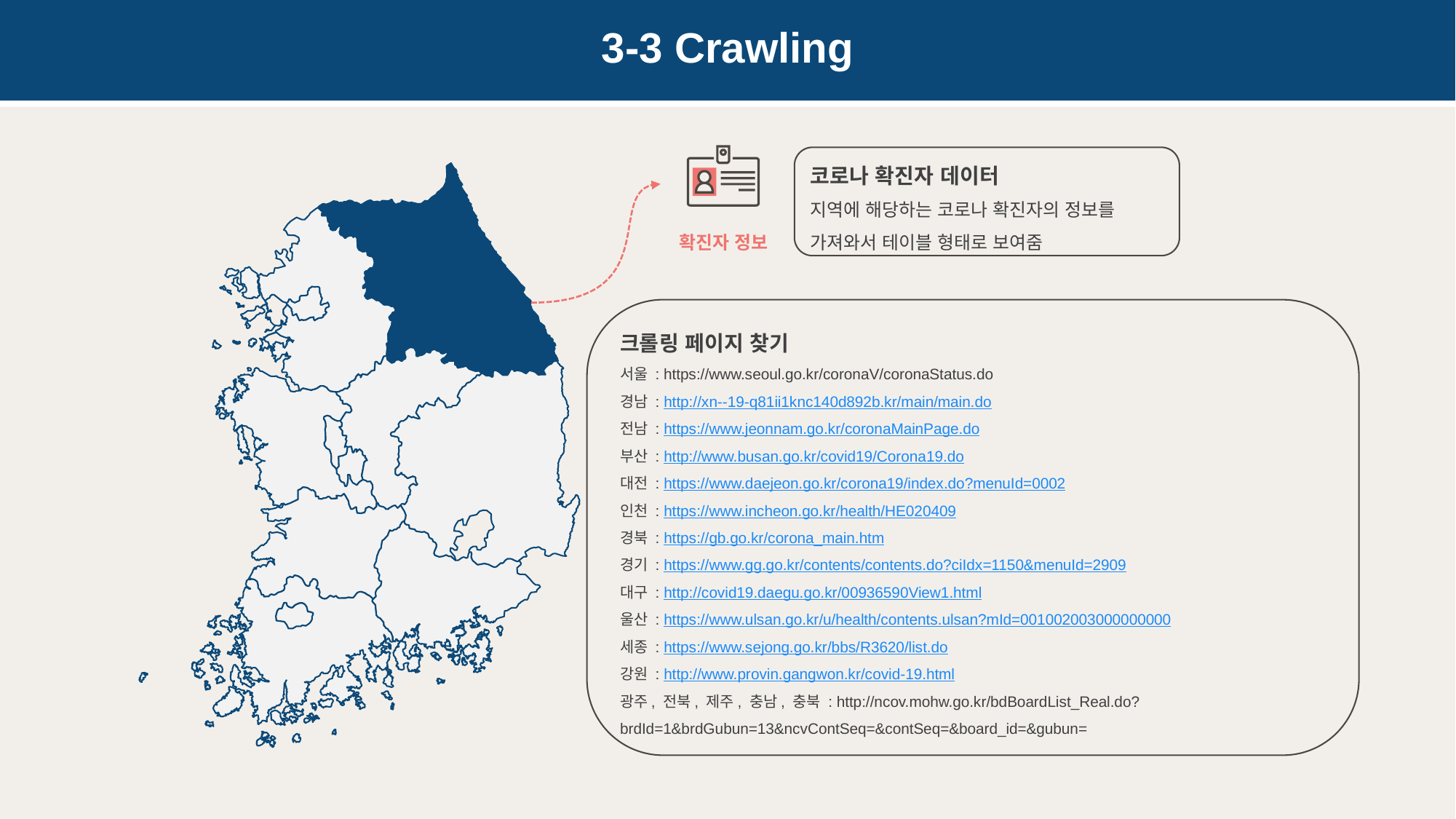

3-3 Crawling

코로나 확진자 데이터
지역에 해당하는 코로나 확진자의 정보를 가져와서 테이블 형태로 보여줌

확진자 정보

크롤링 페이지 찾기
서울 : https://www.seoul.go.kr/coronaV/coronaStatus.do
경남 : http://xn--19-q81ii1knc140d892b.kr/main/main.do
전남 : https://www.jeonnam.go.kr/coronaMainPage.do
부산 : http://www.busan.go.kr/covid19/Corona19.do
대전 : https://www.daejeon.go.kr/corona19/index.do?menuId=0002
인천 : https://www.incheon.go.kr/health/HE020409
경북 : https://gb.go.kr/corona_main.htm
경기 : https://www.gg.go.kr/contents/contents.do?ciIdx=1150&menuId=2909
대구 : http://covid19.daegu.go.kr/00936590View1.html
울산 : https://www.ulsan.go.kr/u/health/contents.ulsan?mId=001002003000000000
세종 : https://www.sejong.go.kr/bbs/R3620/list.do
강원 : http://www.provin.gangwon.kr/covid-19.html
광주, 전북, 제주, 충남, 충북 : http://ncov.mohw.go.kr/bdBoardList_Real.do?brdId=1&brdGubun=13&ncvContSeq=&contSeq=&board_id=&gubun=